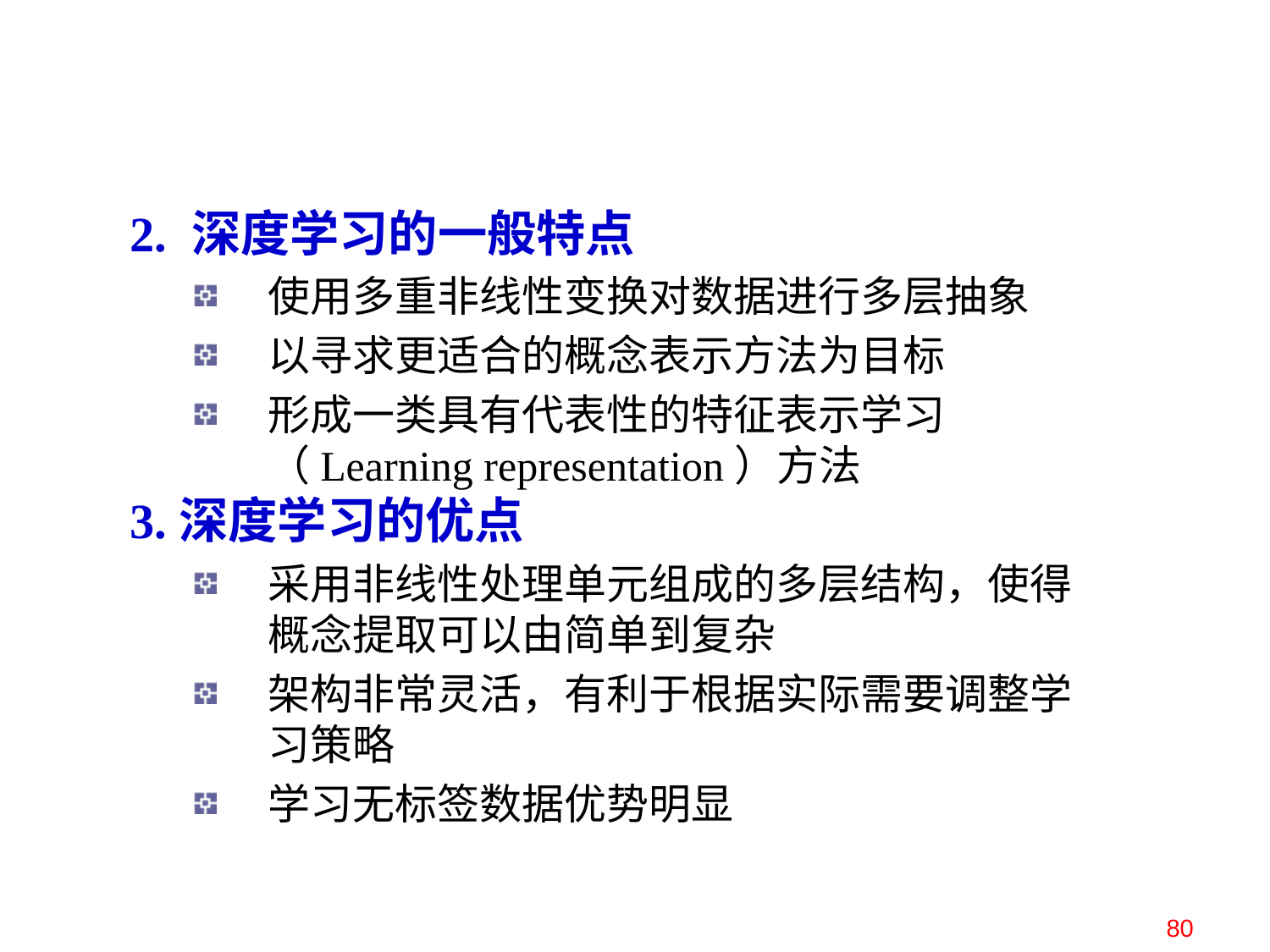

2. 深度学习的一般特点
使用多重非线性变换对数据进行多层抽象
以寻求更适合的概念表示方法为目标
形成一类具有代表性的特征表示学习（Learning representation）方法
3.深度学习的优点
采用非线性处理单元组成的多层结构，使得概念提取可以由简单到复杂
架构非常灵活，有利于根据实际需要调整学习策略
学习无标签数据优势明显

80